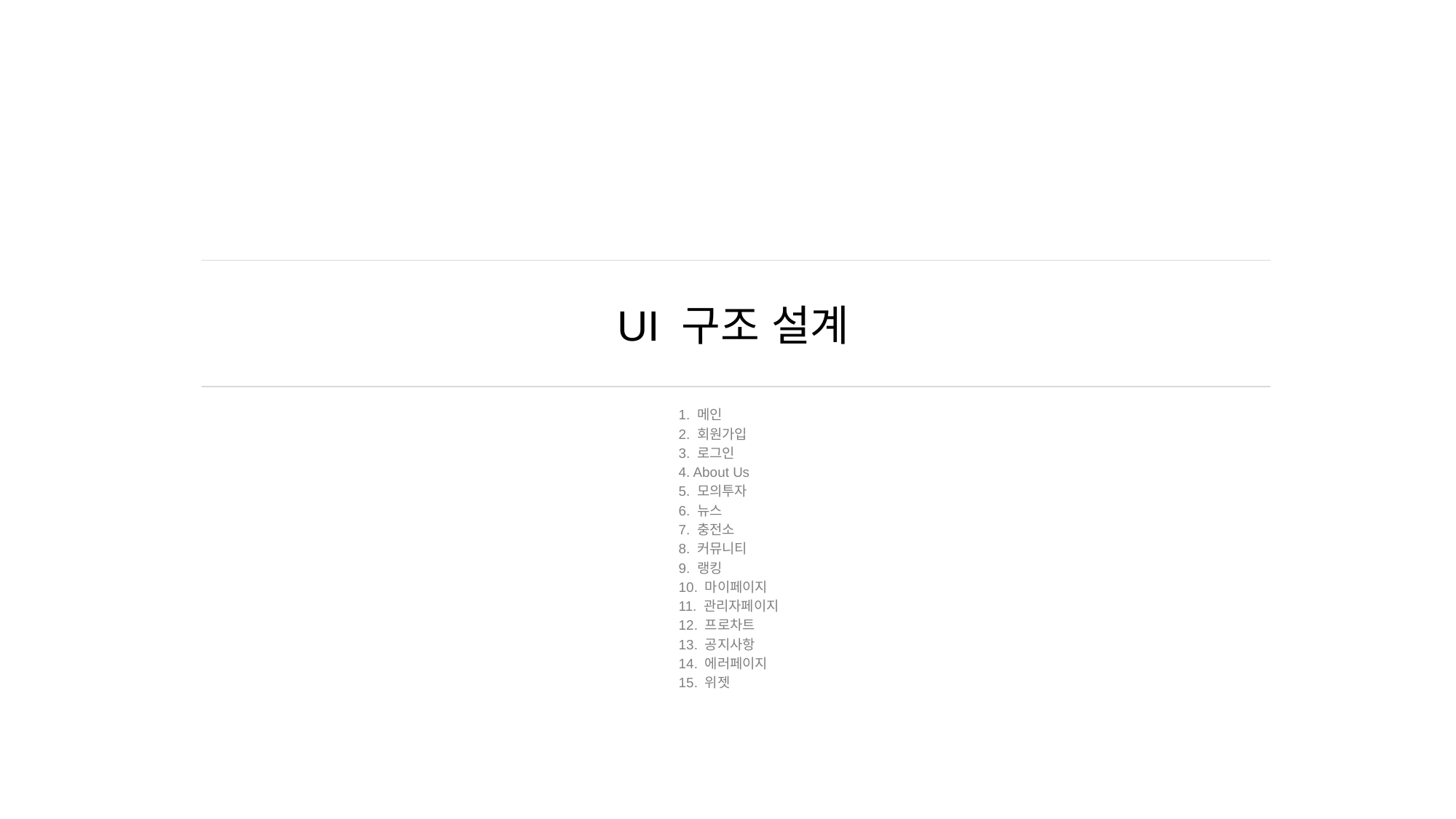

# UI 구조 설계
1. 메인
2. 회원가입
3. 로그인
4. About Us
5. 모의투자
6. 뉴스
7. 충전소
8. 커뮤니티
9. 랭킹
10. 마이페이지
11. 관리자페이지
12. 프로차트
13. 공지사항
14. 에러페이지
15. 위젯